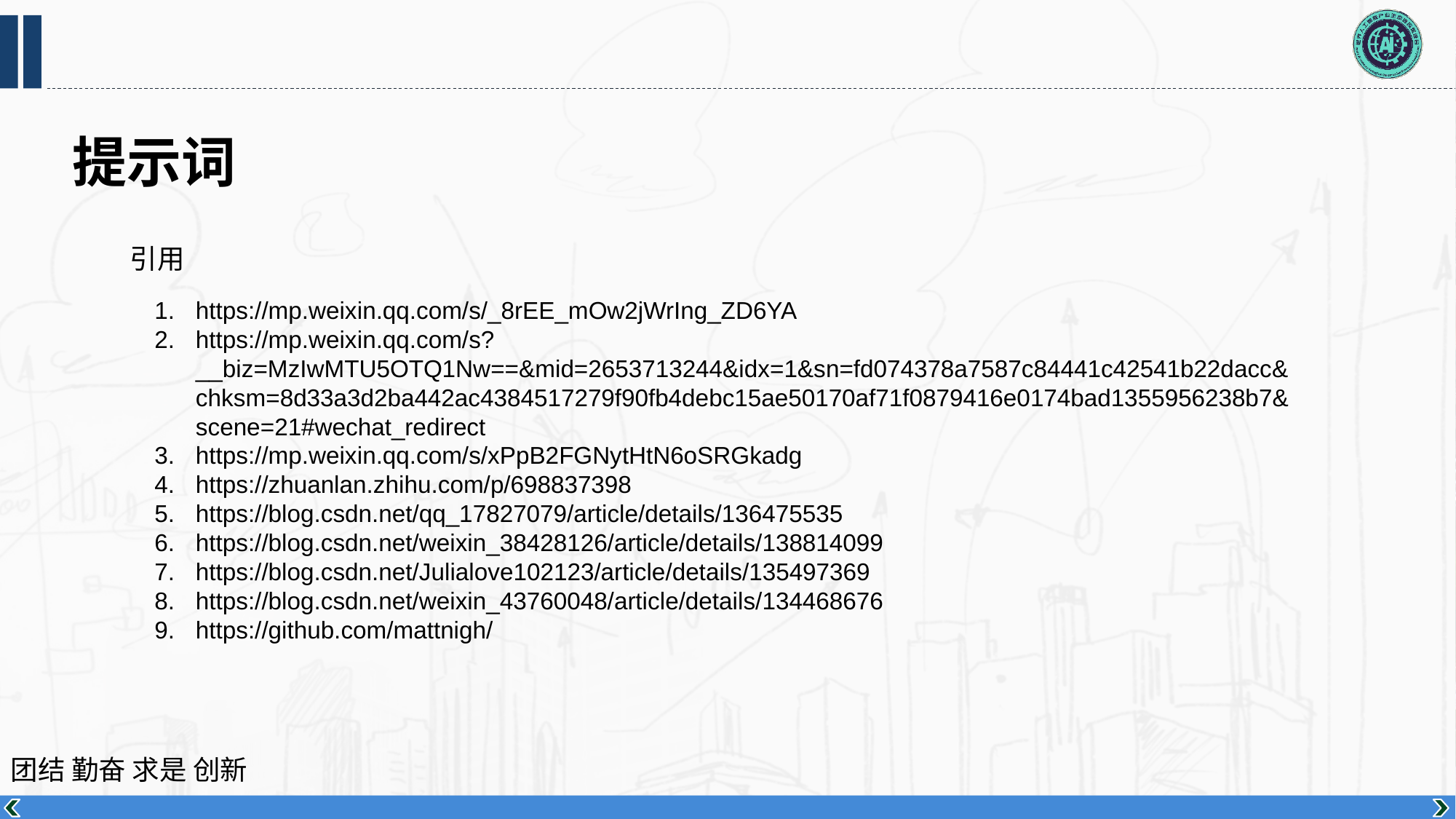

提示词
引用
https://mp.weixin.qq.com/s/_8rEE_mOw2jWrIng_ZD6YA
https://mp.weixin.qq.com/s?__biz=MzIwMTU5OTQ1Nw==&mid=2653713244&idx=1&sn=fd074378a7587c84441c42541b22dacc&chksm=8d33a3d2ba442ac4384517279f90fb4debc15ae50170af71f0879416e0174bad1355956238b7&scene=21#wechat_redirect
https://mp.weixin.qq.com/s/xPpB2FGNytHtN6oSRGkadg
https://zhuanlan.zhihu.com/p/698837398
https://blog.csdn.net/qq_17827079/article/details/136475535
https://blog.csdn.net/weixin_38428126/article/details/138814099
https://blog.csdn.net/Julialove102123/article/details/135497369
https://blog.csdn.net/weixin_43760048/article/details/134468676
https://github.com/mattnigh/